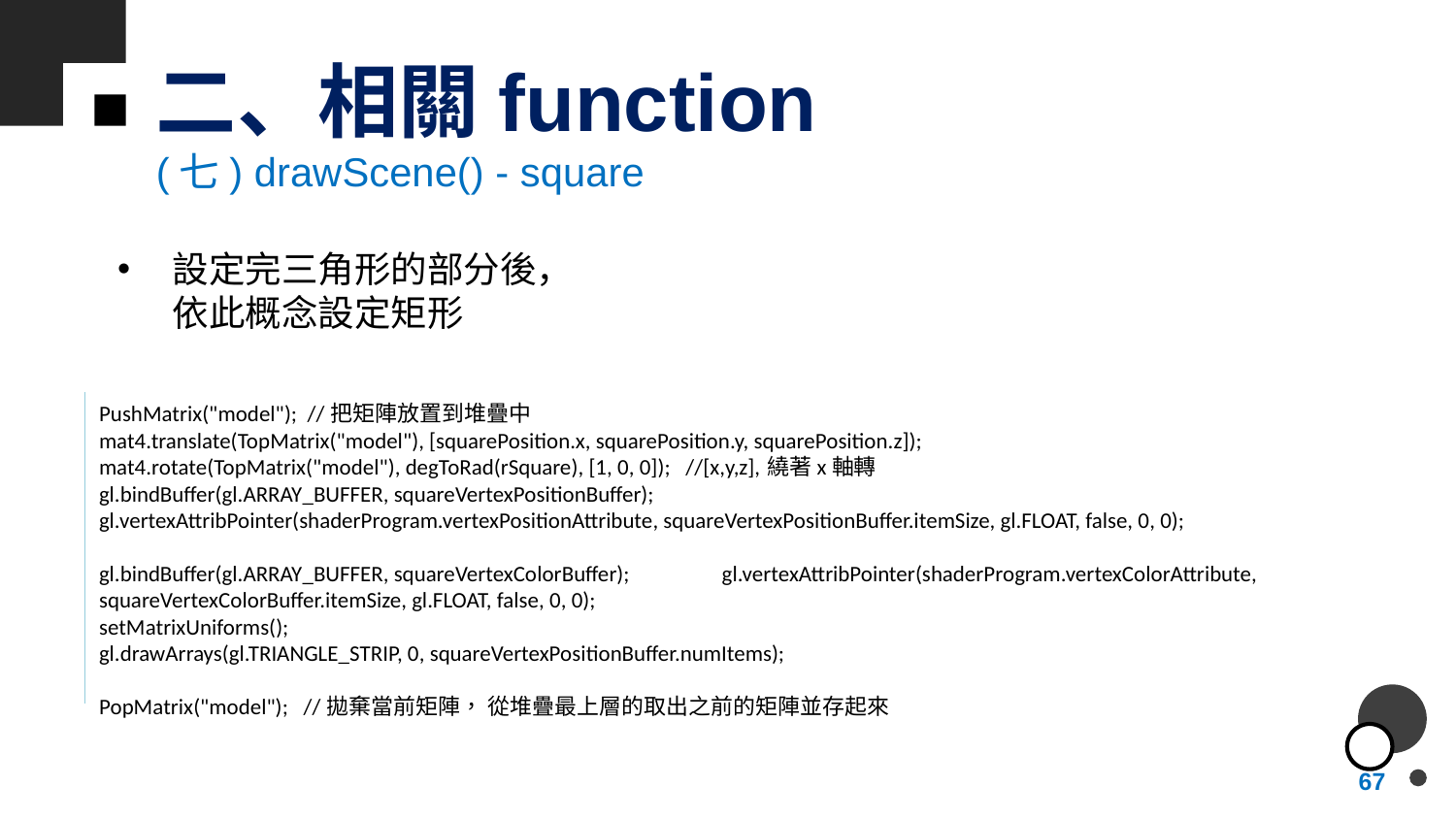

# 二、相關function
(七) drawScene() - square
設定完三角形的部分後，依此概念設定矩形
PushMatrix("model");  //把矩陣放置到堆疊中
mat4.translate(TopMatrix("model"), [squarePosition.x, squarePosition.y, squarePosition.z]);	        mat4.rotate(TopMatrix("model"), degToRad(rSquare), [1, 0, 0]);   //[x,y,z],繞著x軸轉	        gl.bindBuffer(gl.ARRAY_BUFFER, squareVertexPositionBuffer);	        gl.vertexAttribPointer(shaderProgram.vertexPositionAttribute, squareVertexPositionBuffer.itemSize, gl.FLOAT, false, 0, 0);
gl.bindBuffer(gl.ARRAY_BUFFER, squareVertexColorBuffer);	        gl.vertexAttribPointer(shaderProgram.vertexColorAttribute, squareVertexColorBuffer.itemSize, gl.FLOAT, false, 0, 0);
setMatrixUniforms();
gl.drawArrays(gl.TRIANGLE_STRIP, 0, squareVertexPositionBuffer.numItems);

PopMatrix("model");   //拋棄當前矩陣， 從堆疊最上層的取出之前的矩陣並存起來

67